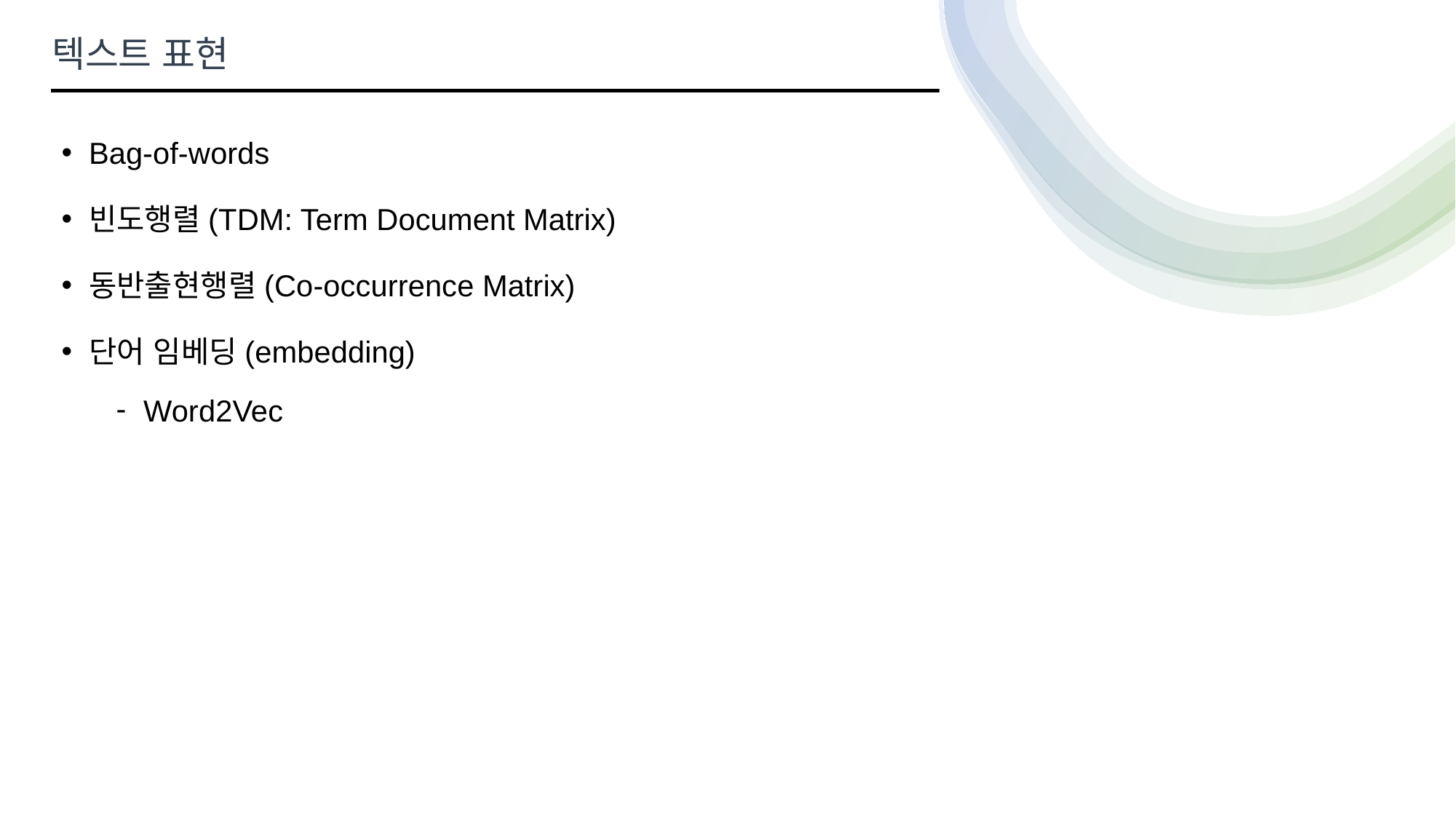

텍스트 표현
Bag-of-words
빈도행렬(TDM: Term Document Matrix)
동반출현행렬(Co-occurrence Matrix)
단어 임베딩(embedding)
Word2Vec